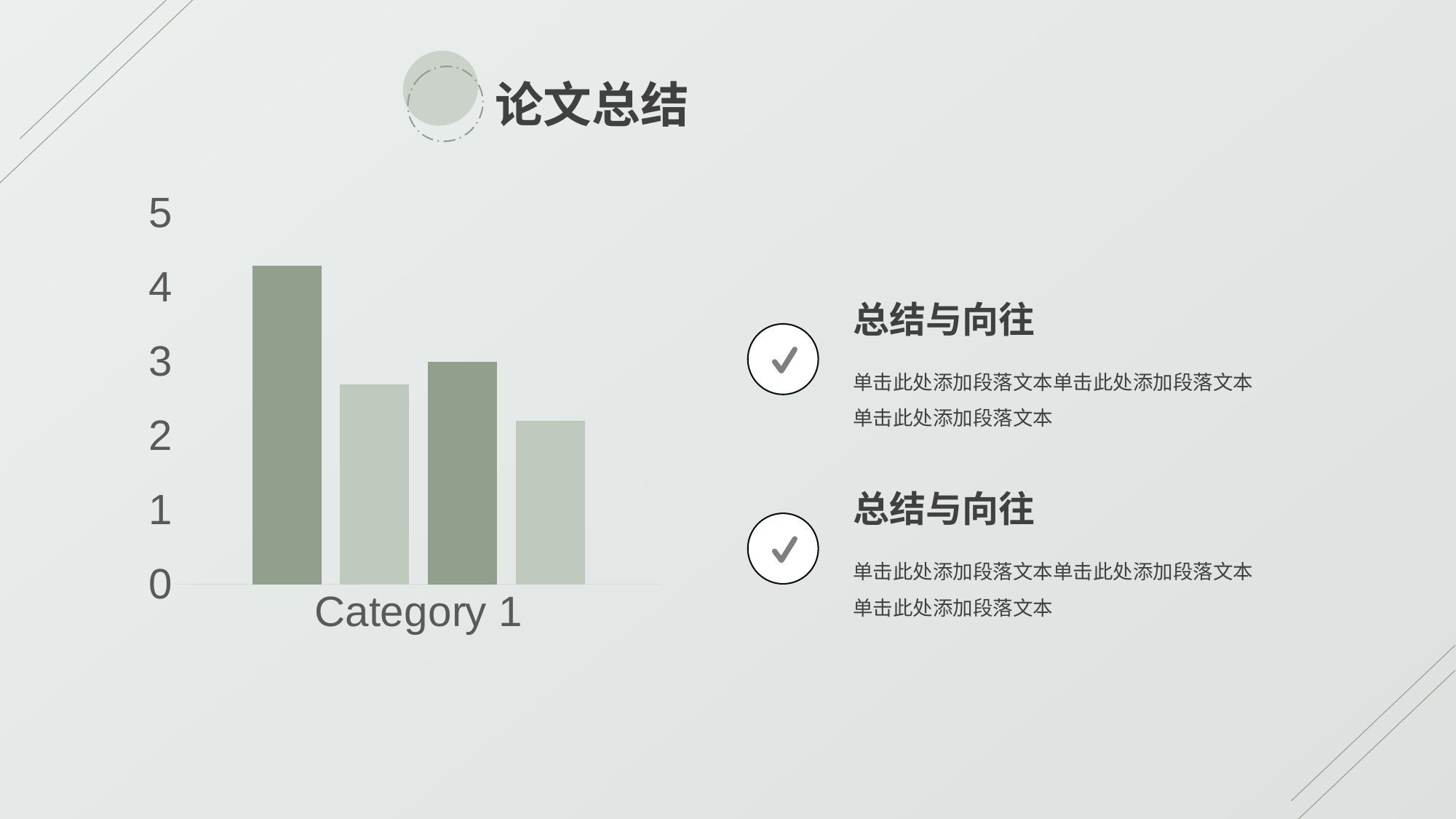

论文总结

### Chart

| Category | Series 1 | Series 2 | Series 3 | Series 4 |
|---|---|---|---|---|
| Category 1 | 4.3 | 2.7 | 3.0 | 2.2 |
总结与向往

单击此处添加段落文本单击此处添加段落文本单击此处添加段落文本
总结与向往

单击此处添加段落文本单击此处添加段落文本单击此处添加段落文本